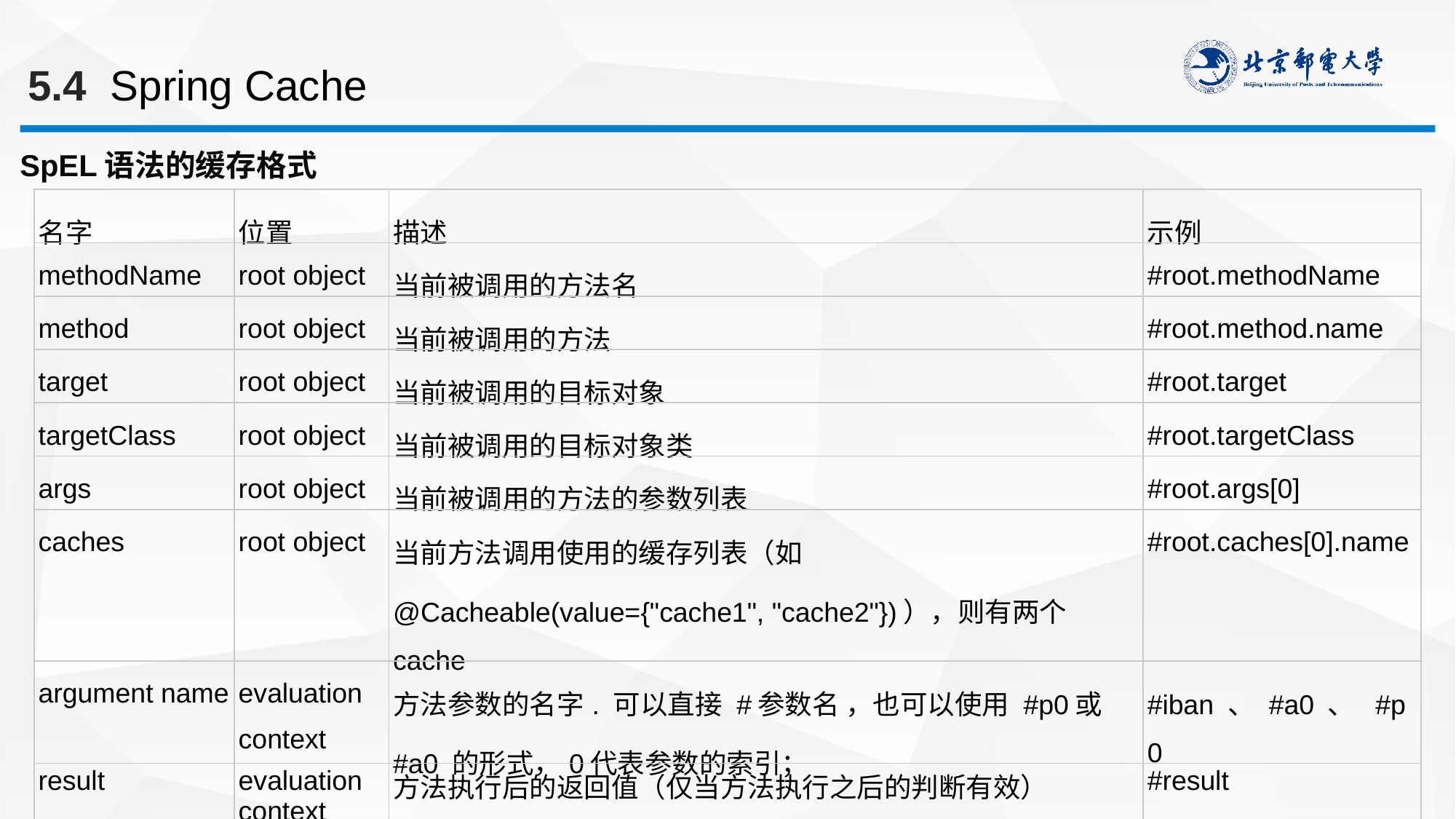

5.4  Spring Cache

SpEL语法的缓存格式
| 名字 | 位置 | 描述 | 示例 |
| --- | --- | --- | --- |
| methodName | root object | 当前被调用的方法名 | #root.methodName |
| method | root object | 当前被调用的方法 | #root.method.name |
| target | root object | 当前被调用的目标对象 | #root.target |
| targetClass | root object | 当前被调用的目标对象类 | #root.targetClass |
| args | root object | 当前被调用的方法的参数列表 | #root.args[0] |
| caches | root object | 当前方法调用使用的缓存列表（如@Cacheable(value={"cache1", "cache2"})），则有两个cache | #root.caches[0].name |
| argument name | evaluation context | 方法参数的名字. 可以直接 #参数名 ，也可以使用 #p0或#a0 的形式，0代表参数的索引； | #iban 、 #a0 、  #p0 |
| result | evaluation context | 方法执行后的返回值（仅当方法执行之后的判断有效） | #result |